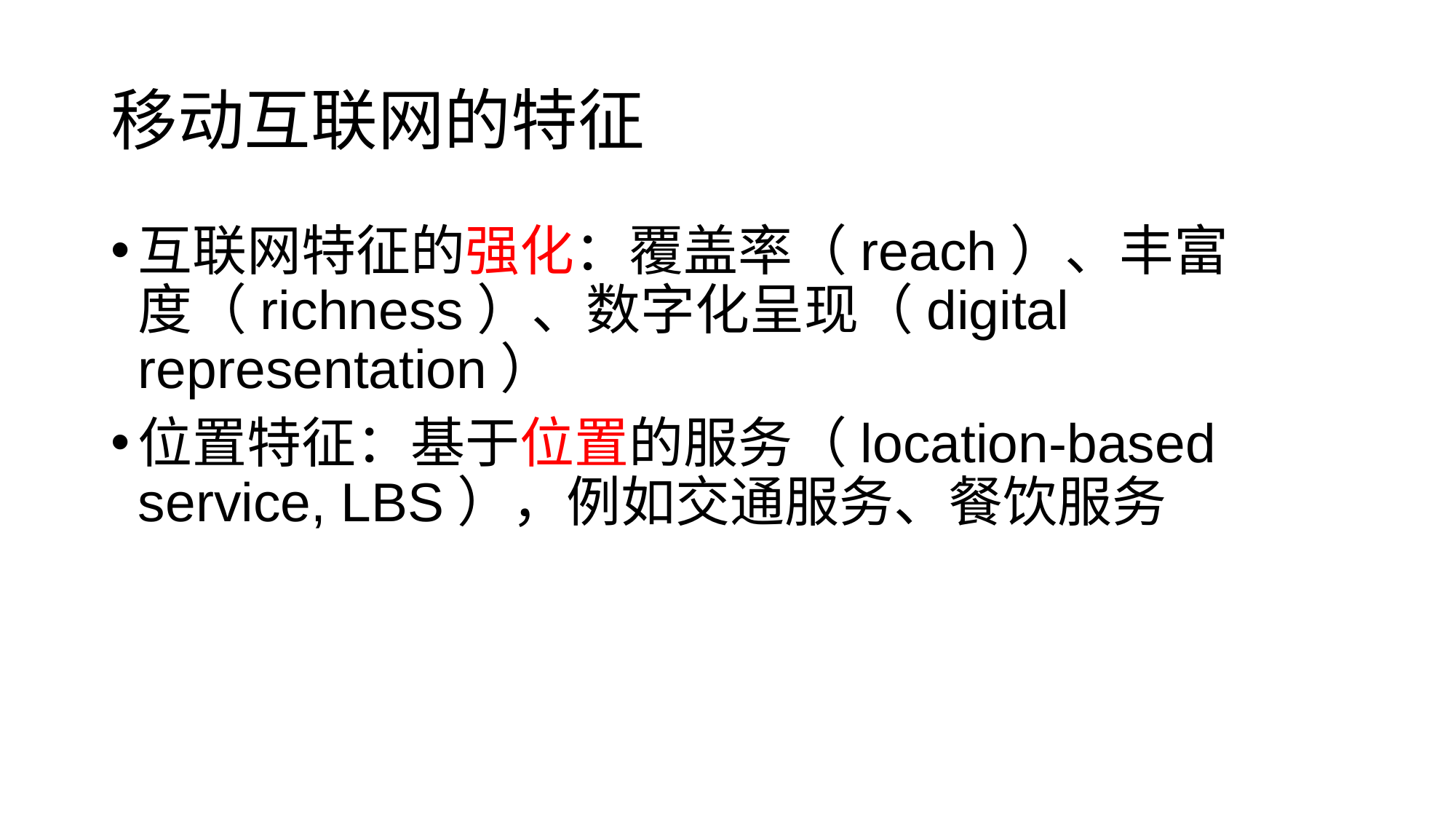

# 移动互联网的特征
互联网特征的强化：覆盖率（reach）、丰富度（richness）、数字化呈现（digital representation）
位置特征：基于位置的服务（location-based service, LBS），例如交通服务、餐饮服务